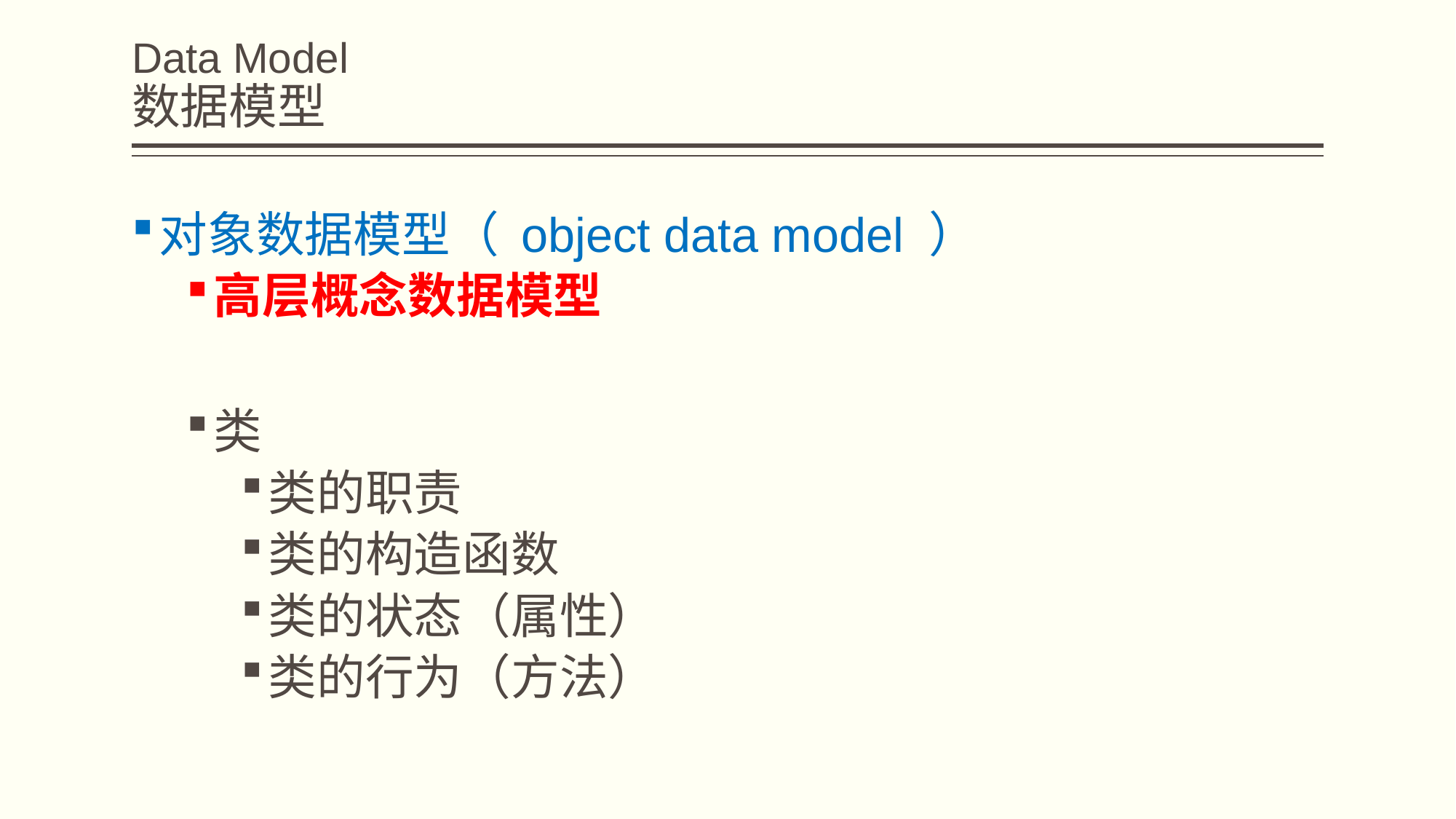

# Data Model 数据模型
对象数据模型（ object data model ）
高层概念数据模型

类
类的职责
类的构造函数
类的状态（属性）
类的行为（方法）